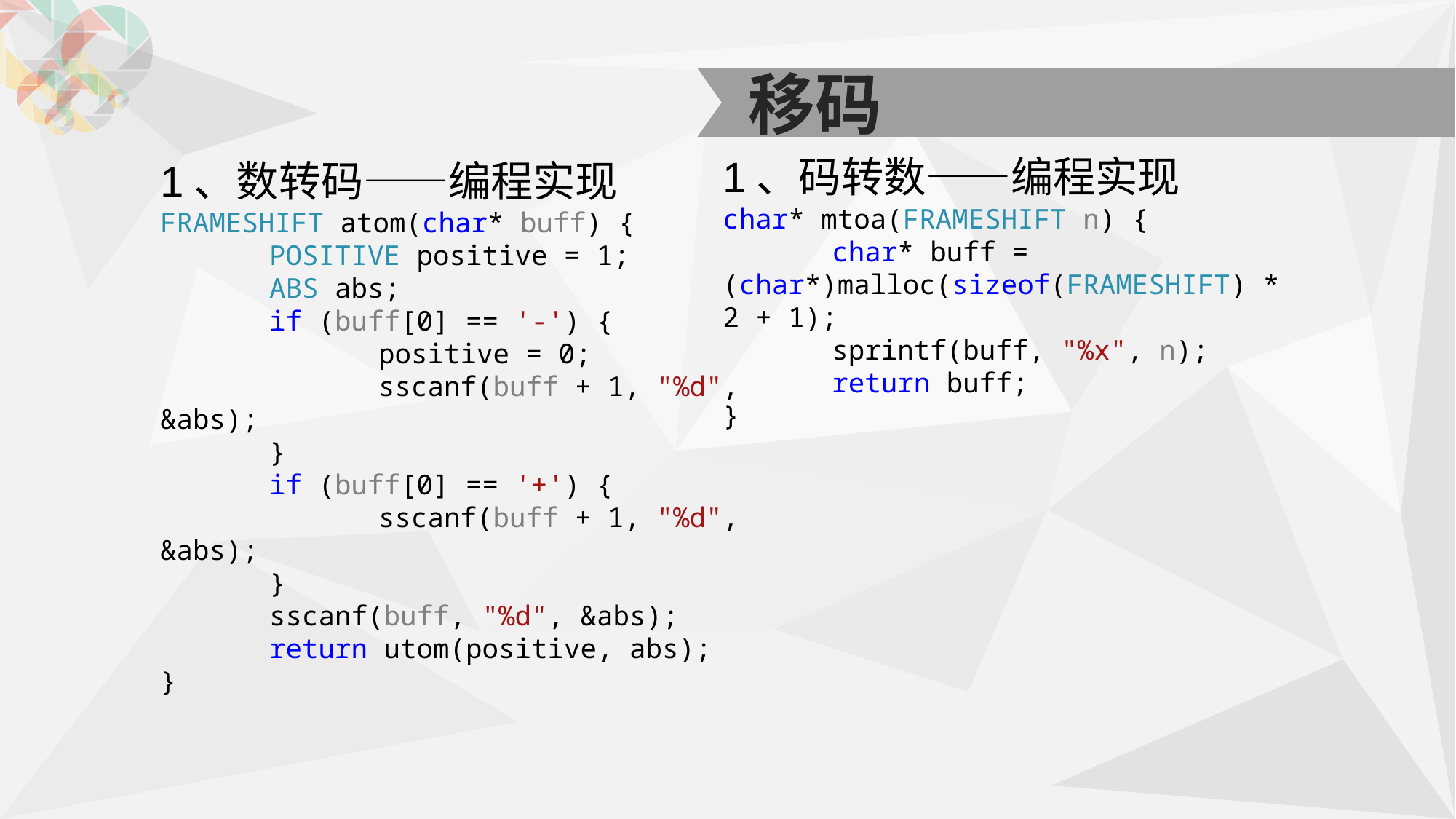

移码

1、码转数——编程实现
char* mtoa(FRAMESHIFT n) {
	char* buff = (char*)malloc(sizeof(FRAMESHIFT) * 2 + 1);
	sprintf(buff, "%x", n);
	return buff;
}
1、数转码——编程实现
FRAMESHIFT atom(char* buff) {
	POSITIVE positive = 1;
	ABS abs;
	if (buff[0] == '-') {
		positive = 0;
		sscanf(buff + 1, "%d", &abs);
	}
	if (buff[0] == '+') {
		sscanf(buff + 1, "%d", &abs);
	}
	sscanf(buff, "%d", &abs);
	return utom(positive, abs);
}